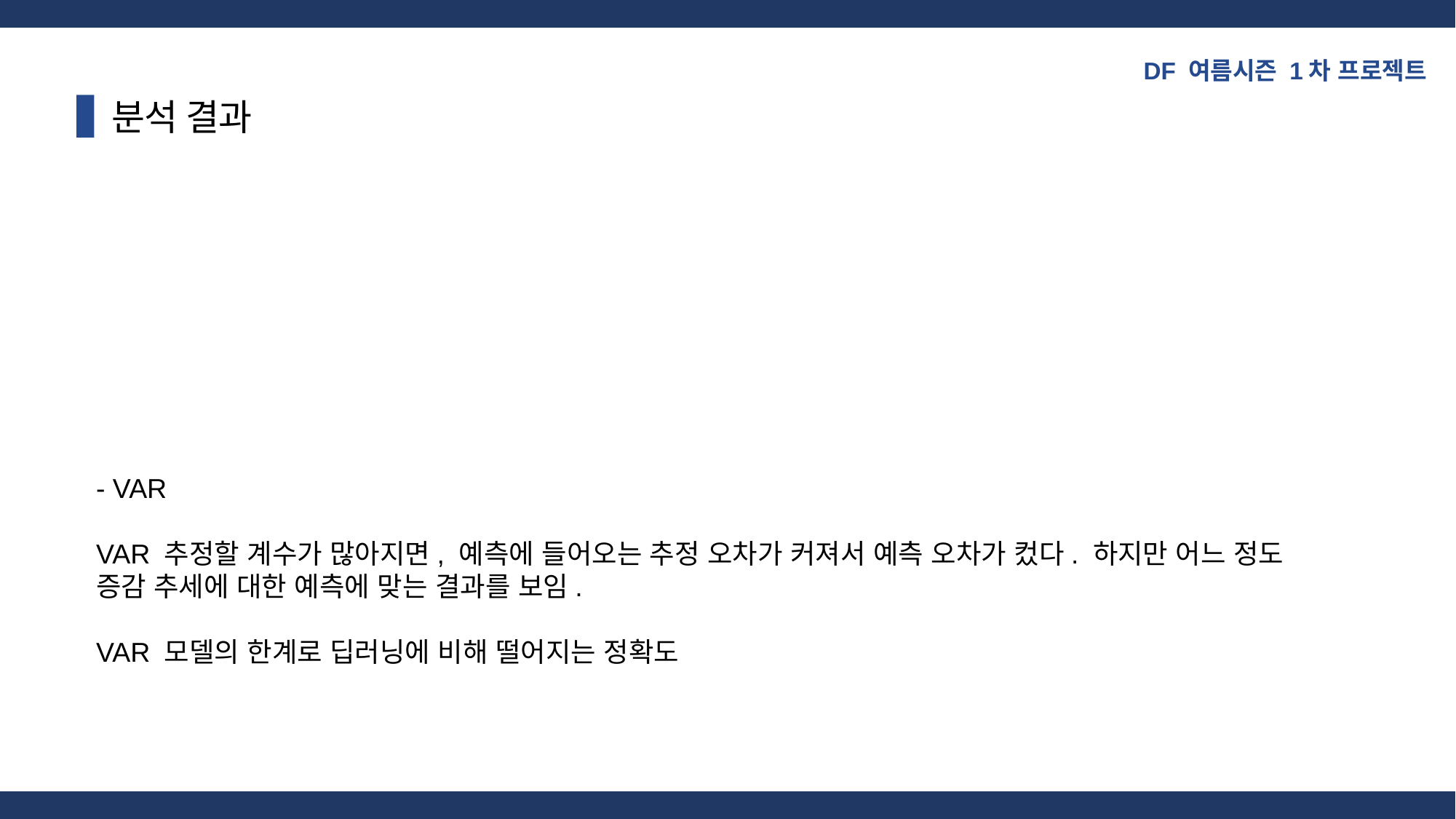

DF 여름시즌 1차 프로젝트
분석 결과

- VAR

VAR 추정할 계수가 많아지면, 예측에 들어오는 추정 오차가 커져서 예측 오차가 컸다. 하지만 어느 정도 증감 추세에 대한 예측에 맞는 결과를 보임.

VAR 모델의 한계로 딥러닝에 비해 떨어지는 정확도